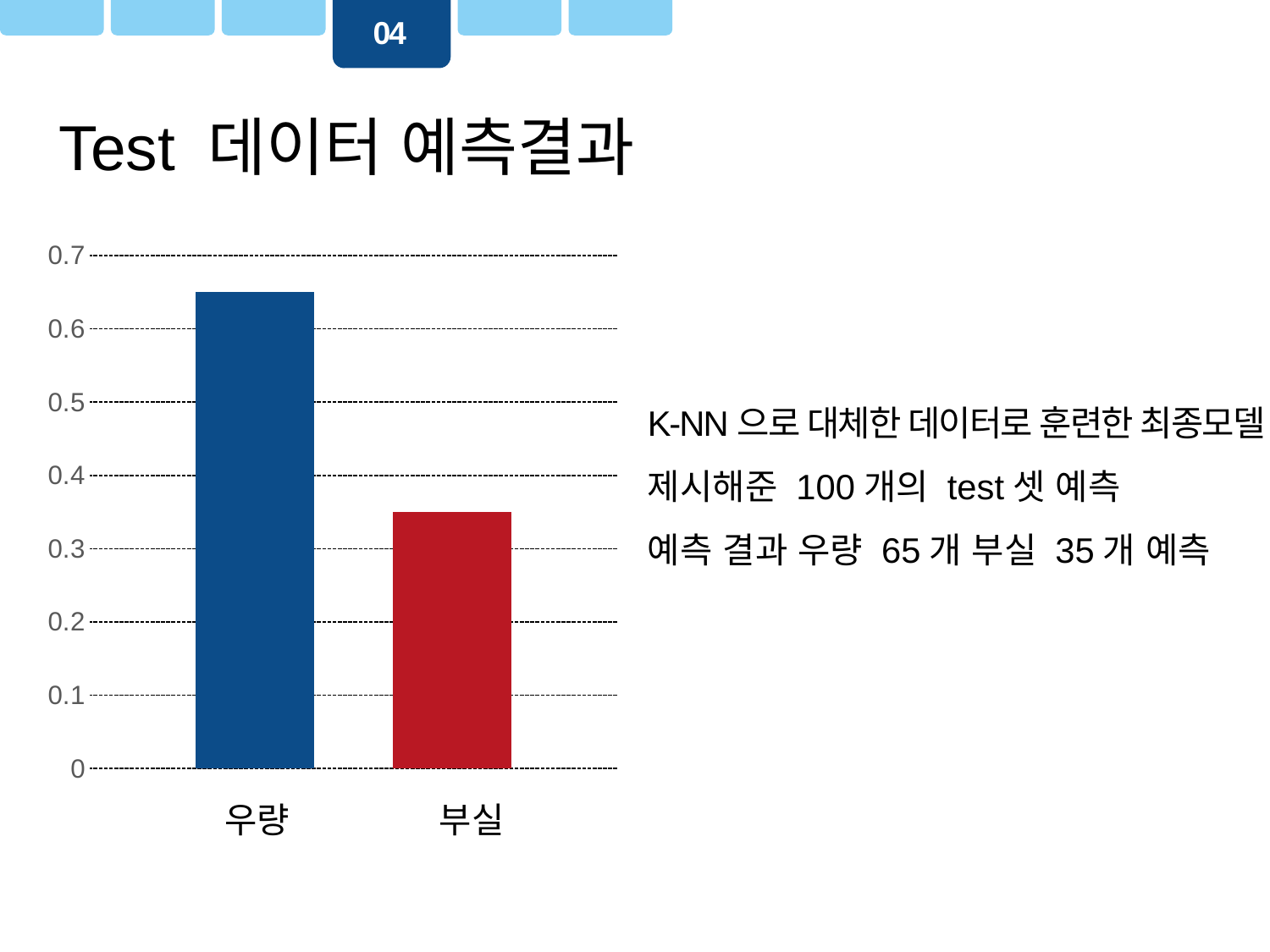

04

Test 데이터 예측결과

### Chart

| Category | 우량 | 부실 |
|---|---|---|
| 항목 1 | 0.65 | 0.35 |
우량               부실
K-NN으로 대체한 데이터로 훈련한 최종모델 선택
제시해준 100개의 test셋 예측
예측 결과 우량 65개 부실 35개 예측